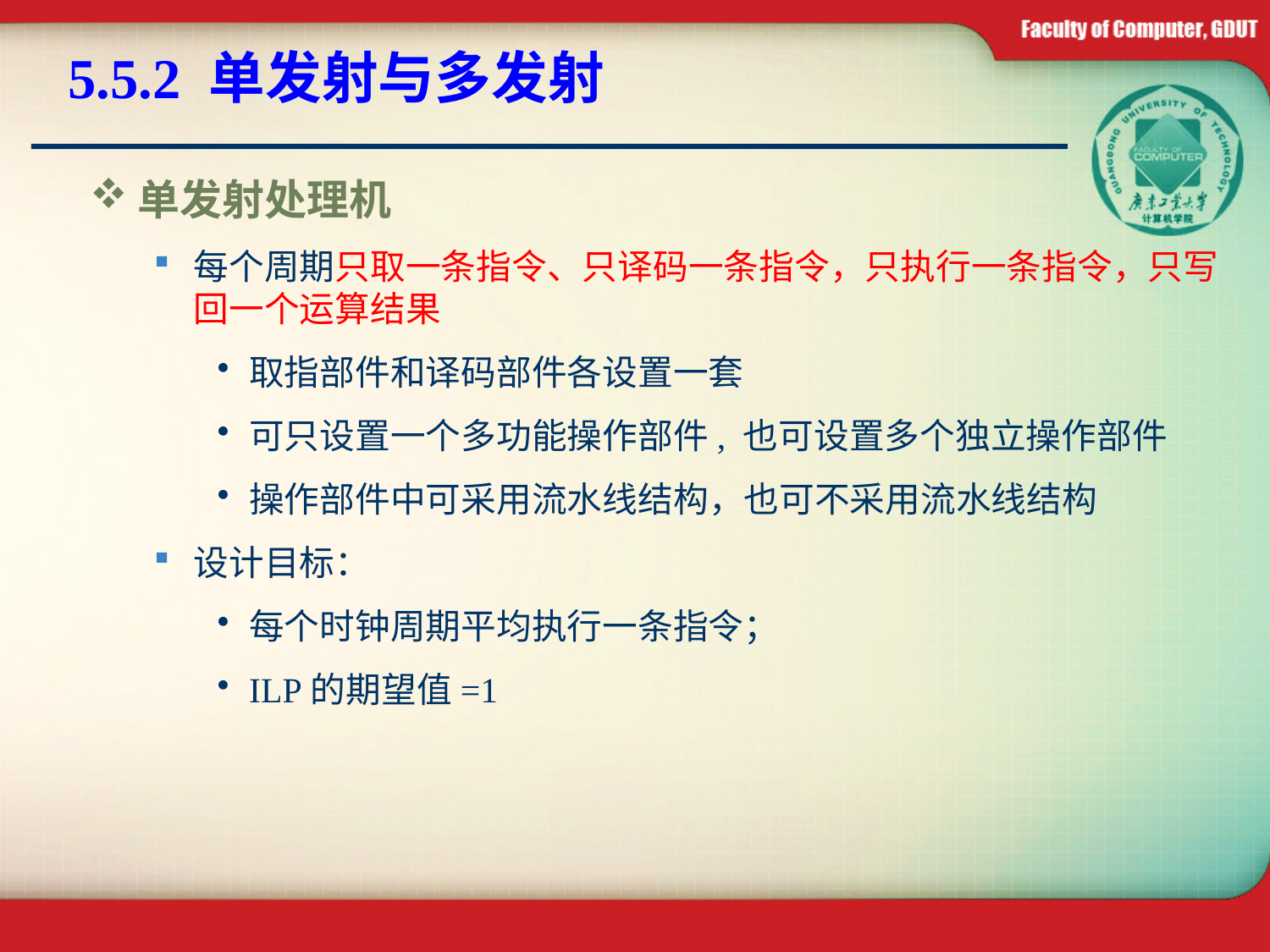

# 5.5.2 单发射与多发射
单发射处理机
每个周期只取一条指令、只译码一条指令，只执行一条指令，只写回一个运算结果
取指部件和译码部件各设置一套
可只设置一个多功能操作部件, 也可设置多个独立操作部件
操作部件中可采用流水线结构，也可不采用流水线结构
设计目标：
每个时钟周期平均执行一条指令；
ILP的期望值=1